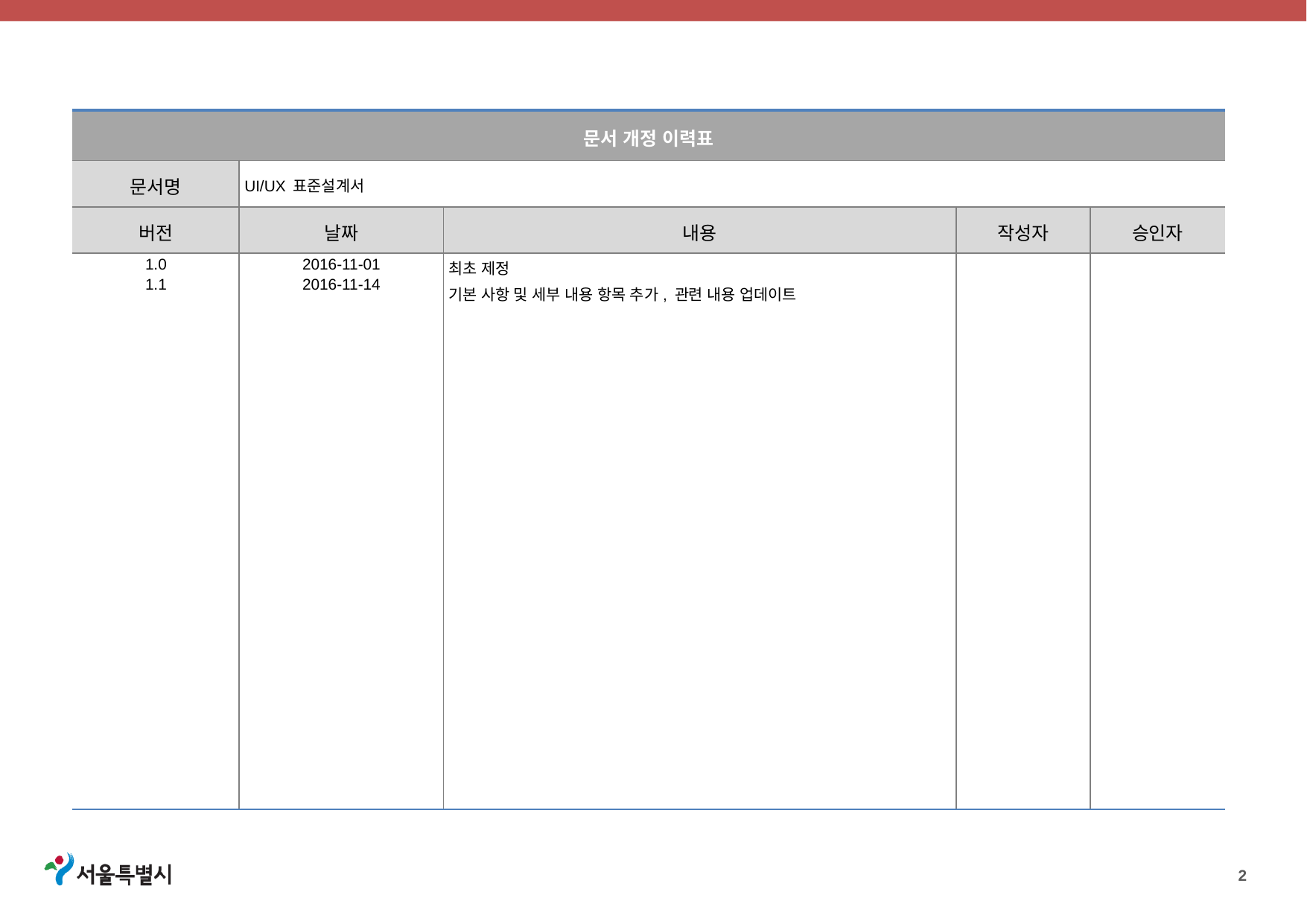

| 문서 개정 이력표 |  |  |  |  |
| --- | --- | --- | --- | --- |
| 문서명 | UI/UX 표준설계서 |  |  |  |
| 버전 | 날짜 | 내용 | 작성자 | 승인자 |
| 1.0 1.1 | 2016-11-01 2016-11-14 | 최초 제정 기본 사항 및 세부 내용 항목 추가, 관련 내용 업데이트 |  |  |